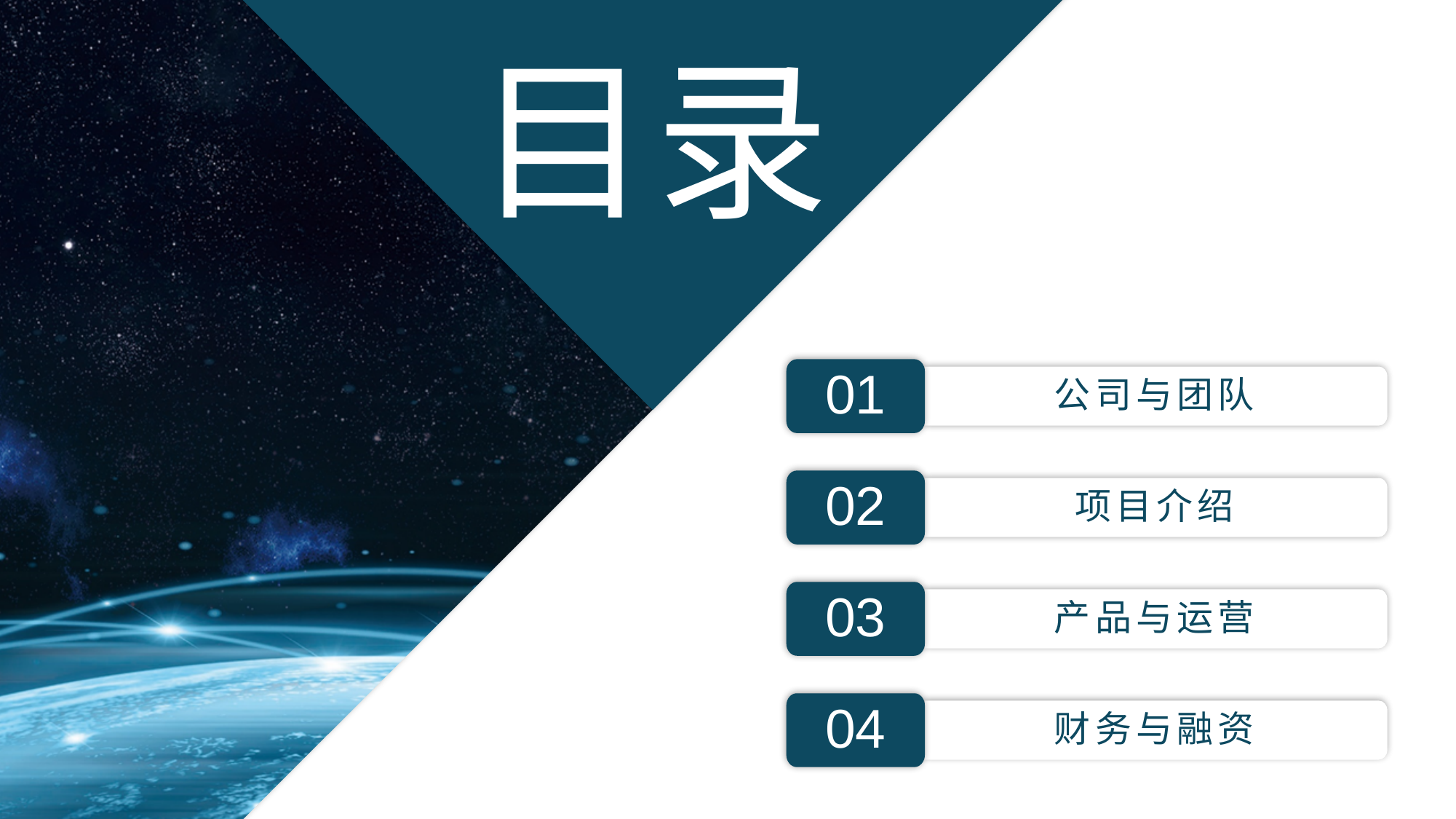

目录
01
公司与团队
02
项目介绍
03
产品与运营
04
财务与融资